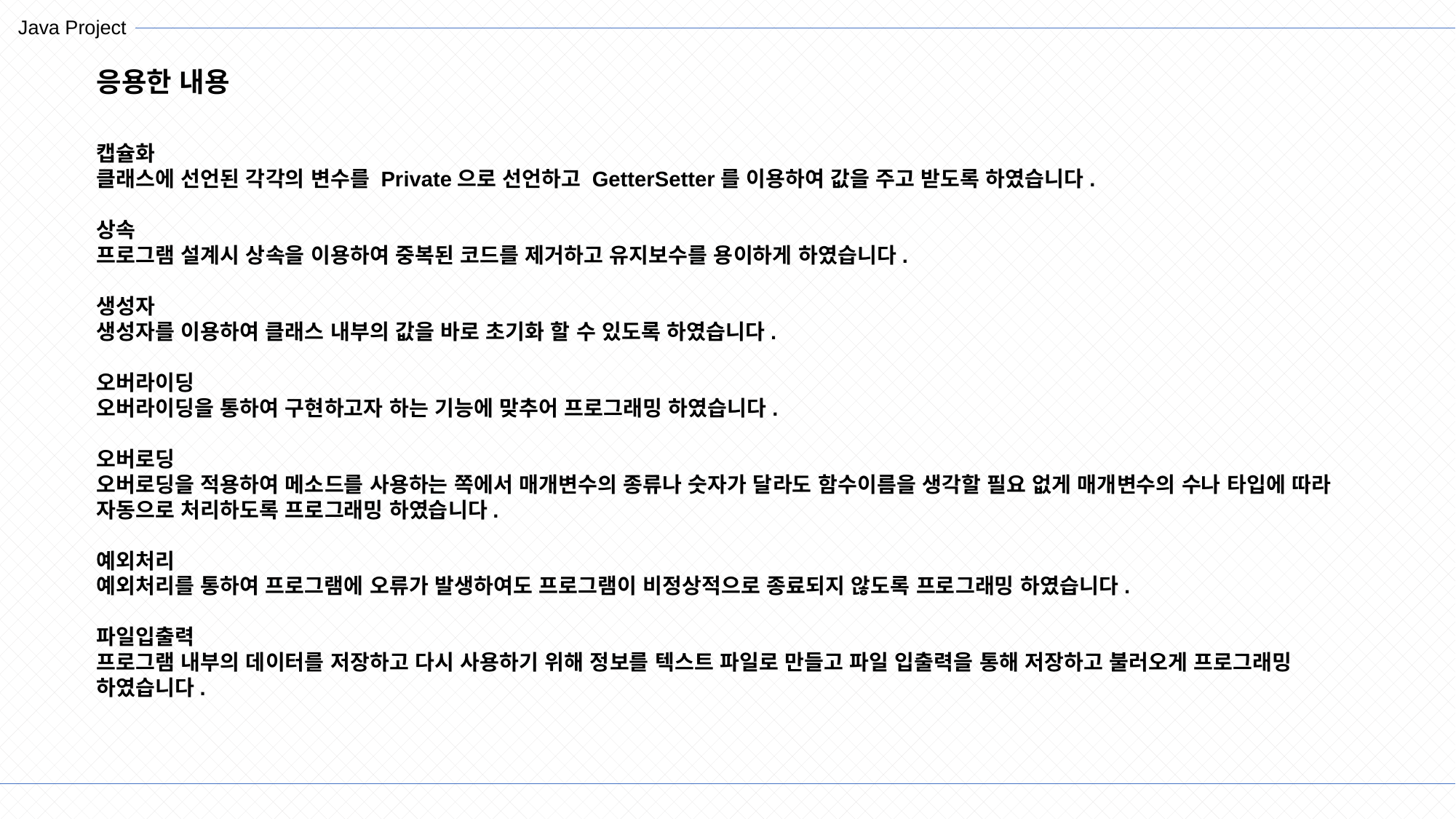

Java Project
응용한 내용
캡슐화
클래스에 선언된 각각의 변수를 Private으로 선언하고 GetterSetter를 이용하여 값을 주고 받도록 하였습니다.

상속
프로그램 설계시 상속을 이용하여 중복된 코드를 제거하고 유지보수를 용이하게 하였습니다.

생성자
생성자를 이용하여 클래스 내부의 값을 바로 초기화 할 수 있도록 하였습니다.

오버라이딩
오버라이딩을 통하여 구현하고자 하는 기능에 맞추어 프로그래밍 하였습니다.

오버로딩
오버로딩을 적용하여 메소드를 사용하는 쪽에서 매개변수의 종류나 숫자가 달라도 함수이름을 생각할 필요 없게 매개변수의 수나 타입에 따라 자동으로 처리하도록 프로그래밍 하였습니다.

예외처리
예외처리를 통하여 프로그램에 오류가 발생하여도 프로그램이 비정상적으로 종료되지 않도록 프로그래밍 하였습니다.

파일입출력
프로그램 내부의 데이터를 저장하고 다시 사용하기 위해 정보를 텍스트 파일로 만들고 파일 입출력을 통해 저장하고 불러오게 프로그래밍 하였습니다.